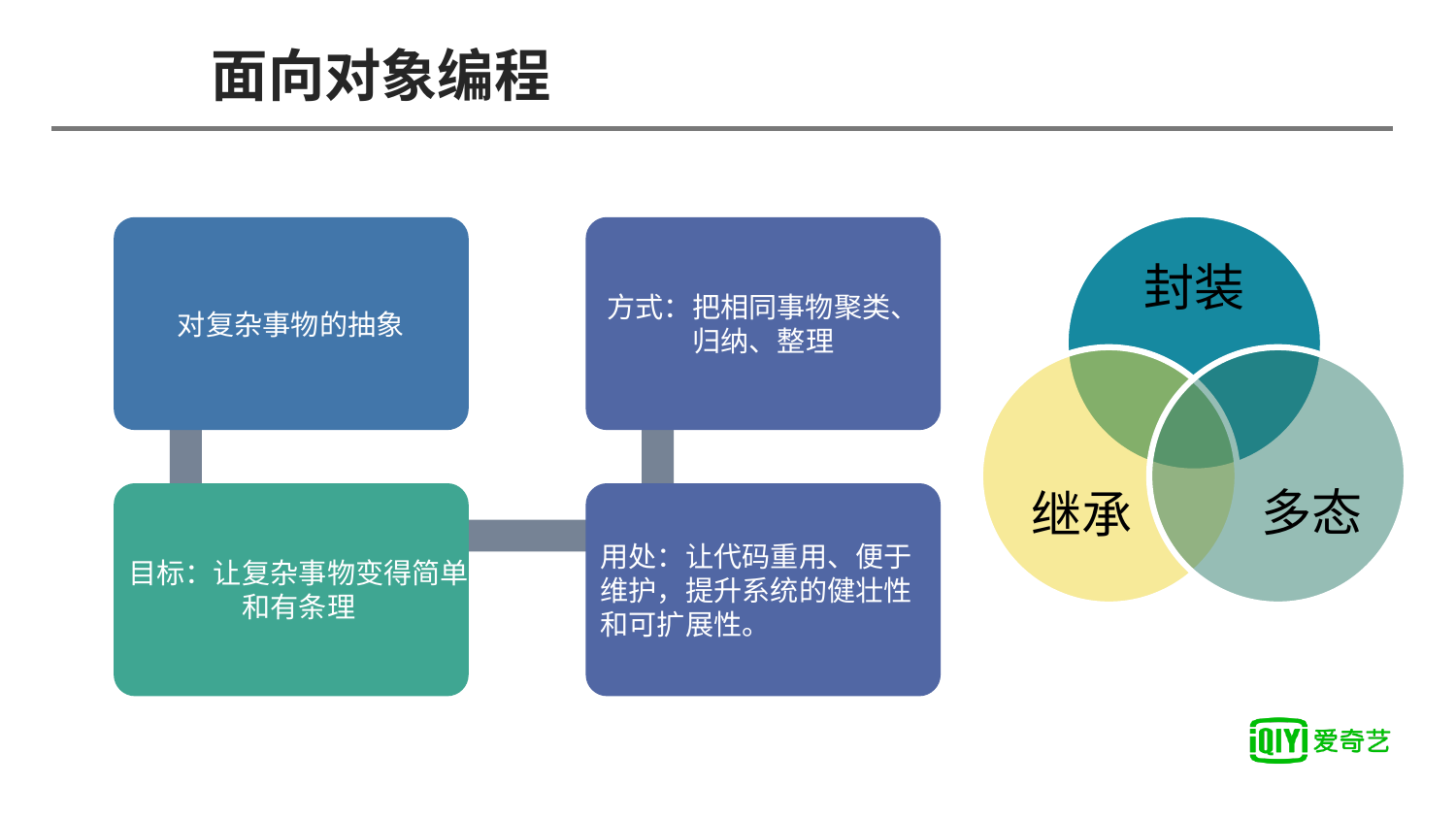

# 面向对象编程

封装

继承

多态
对复杂事物的抽象
方式：把相同事物聚类、归纳、整理

目标：让复杂事物变得简单
和有条理
用处：让代码重用、便于维护，提升系统的健壮性和可扩展性。